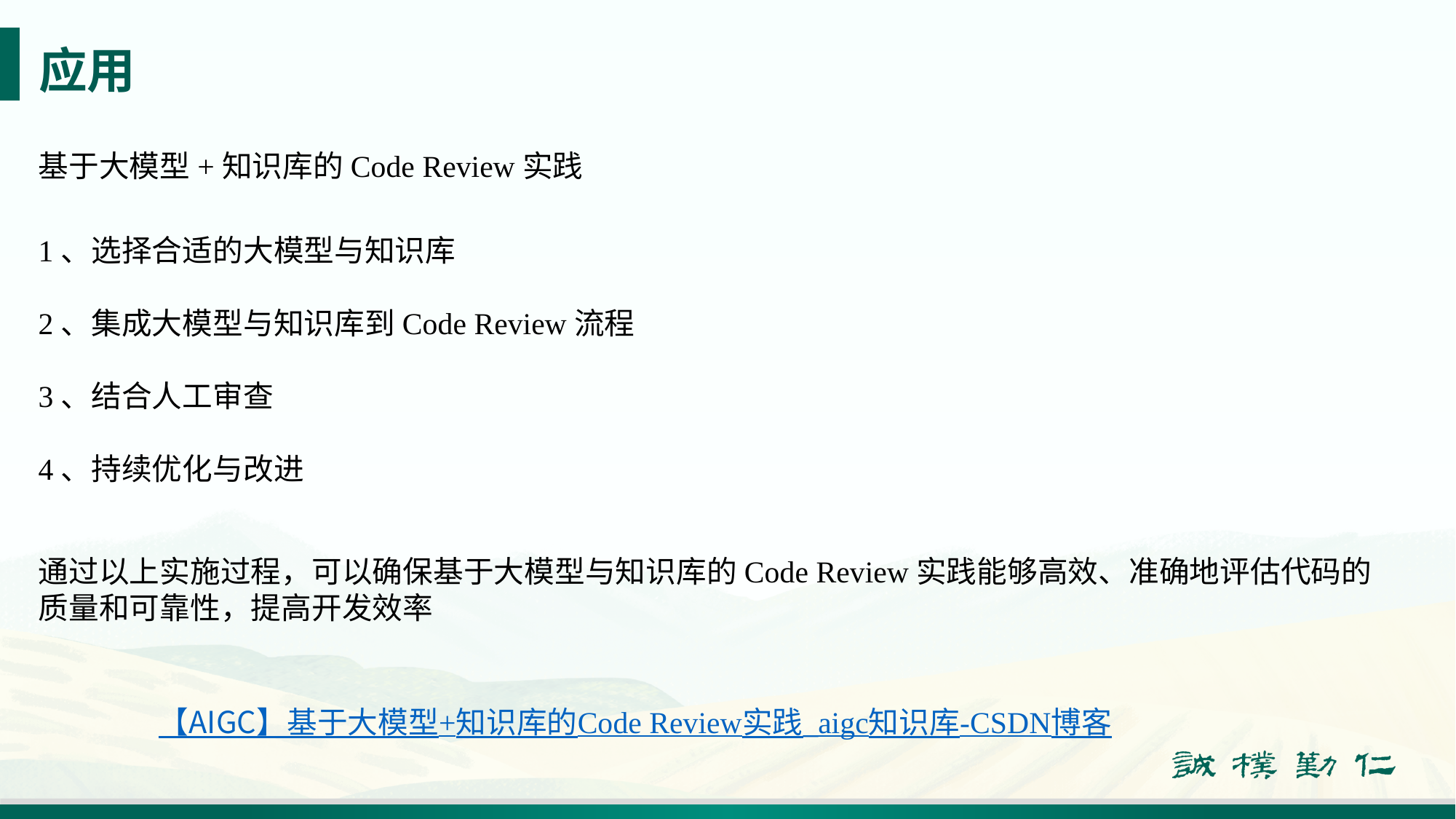

# 应用
基于大模型+知识库的Code Review实践
1、选择合适的大模型与知识库

2、集成大模型与知识库到Code Review流程

3、结合人工审查

4、持续优化与改进

通过以上实施过程，可以确保基于大模型与知识库的Code Review实践能够高效、准确地评估代码的质量和可靠性，提高开发效率
【AIGC】基于大模型+知识库的Code Review实践_aigc知识库-CSDN博客